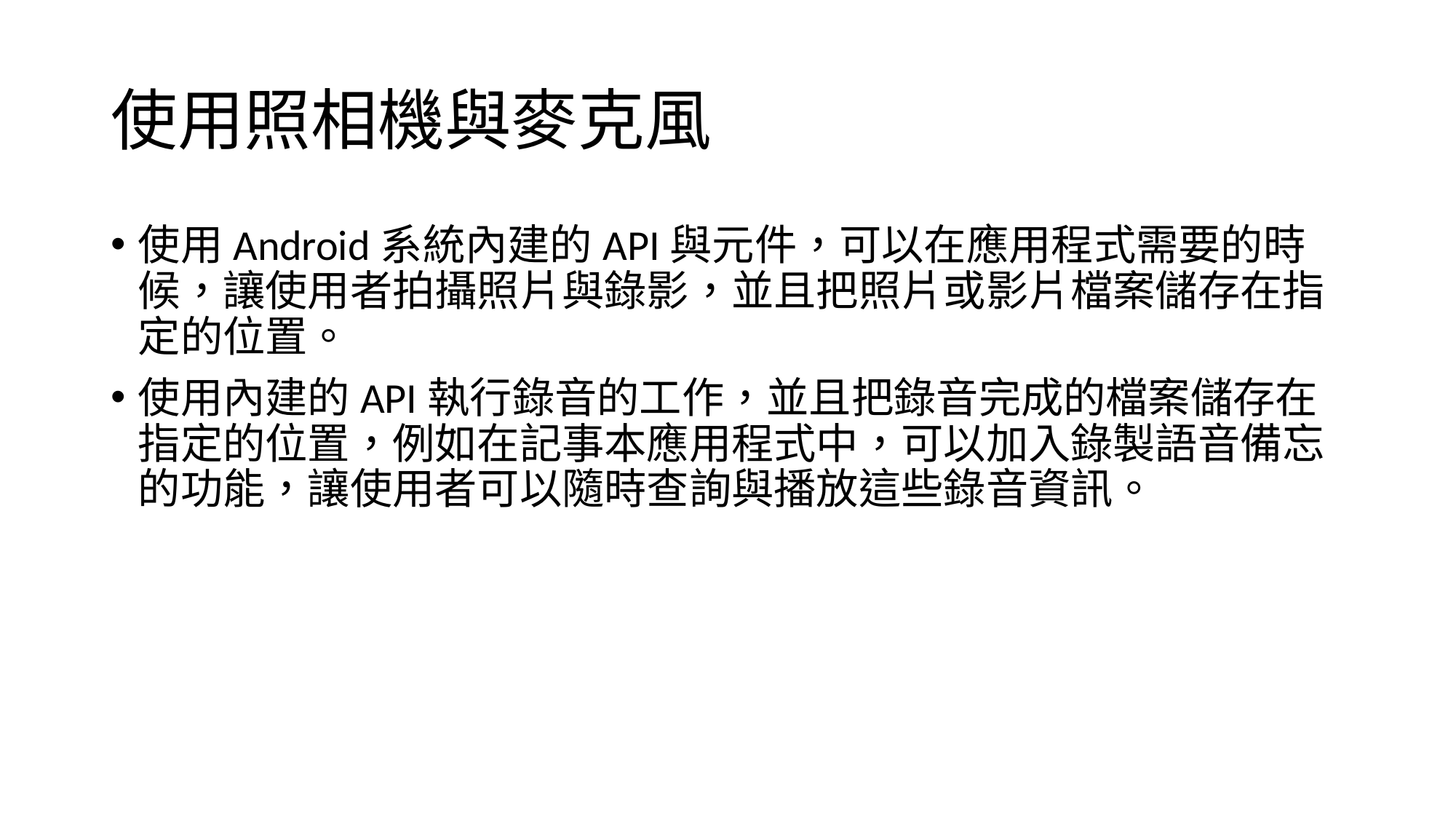

# 使用照相機與麥克風
使用Android系統內建的API與元件，可以在應用程式需要的時候，讓使用者拍攝照片與錄影，並且把照片或影片檔案儲存在指定的位置。
使用內建的API執行錄音的工作，並且把錄音完成的檔案儲存在指定的位置，例如在記事本應用程式中，可以加入錄製語音備忘的功能，讓使用者可以隨時查詢與播放這些錄音資訊。